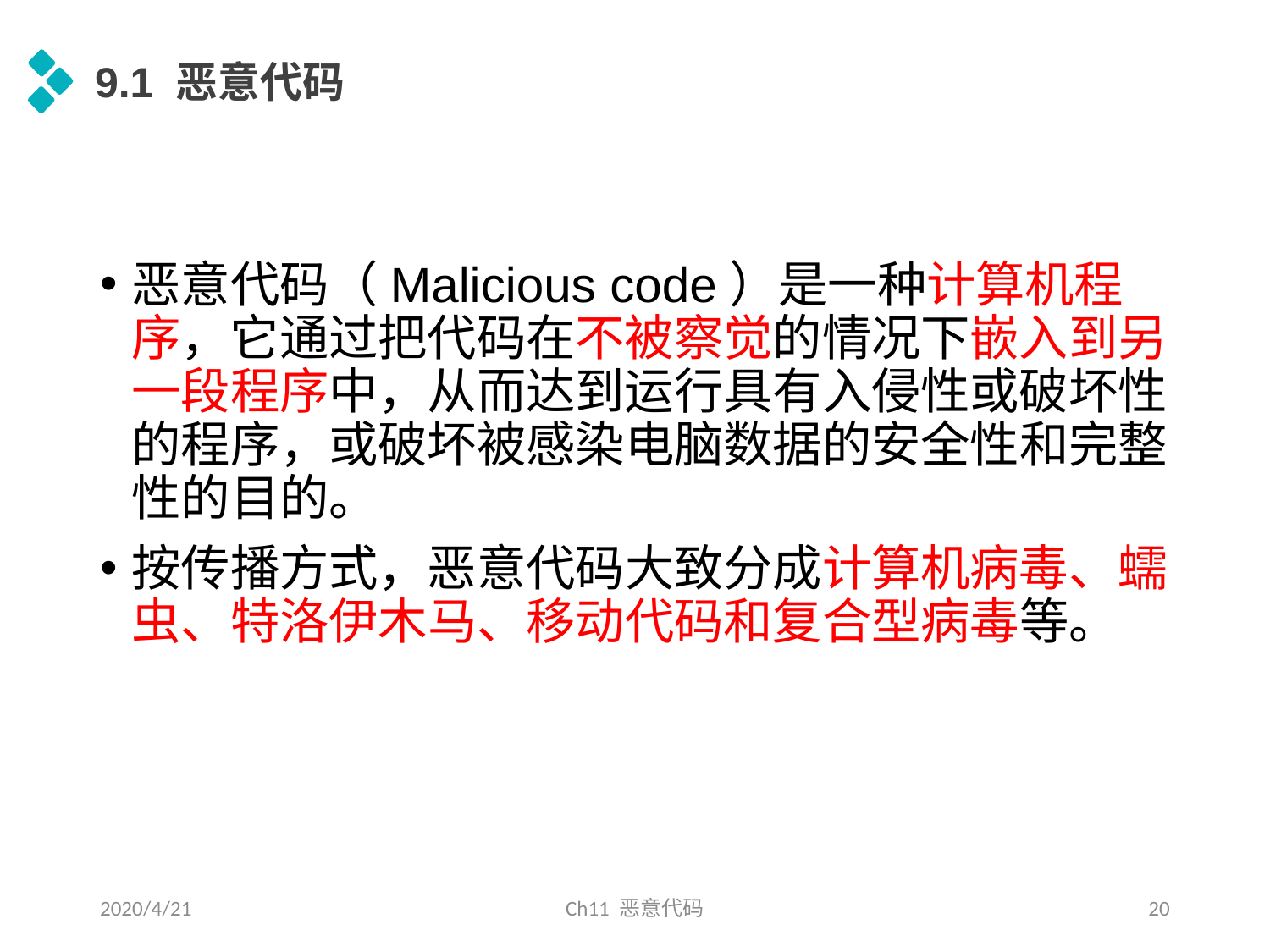

9.1 恶意代码

恶意代码（Malicious code）是一种计算机程序，它通过把代码在不被察觉的情况下嵌入到另一段程序中，从而达到运行具有入侵性或破坏性的程序，或破坏被感染电脑数据的安全性和完整性的目的。
按传播方式，恶意代码大致分成计算机病毒、蠕虫、特洛伊木马、移动代码和复合型病毒等。
2020/4/21
Ch11 恶意代码
20